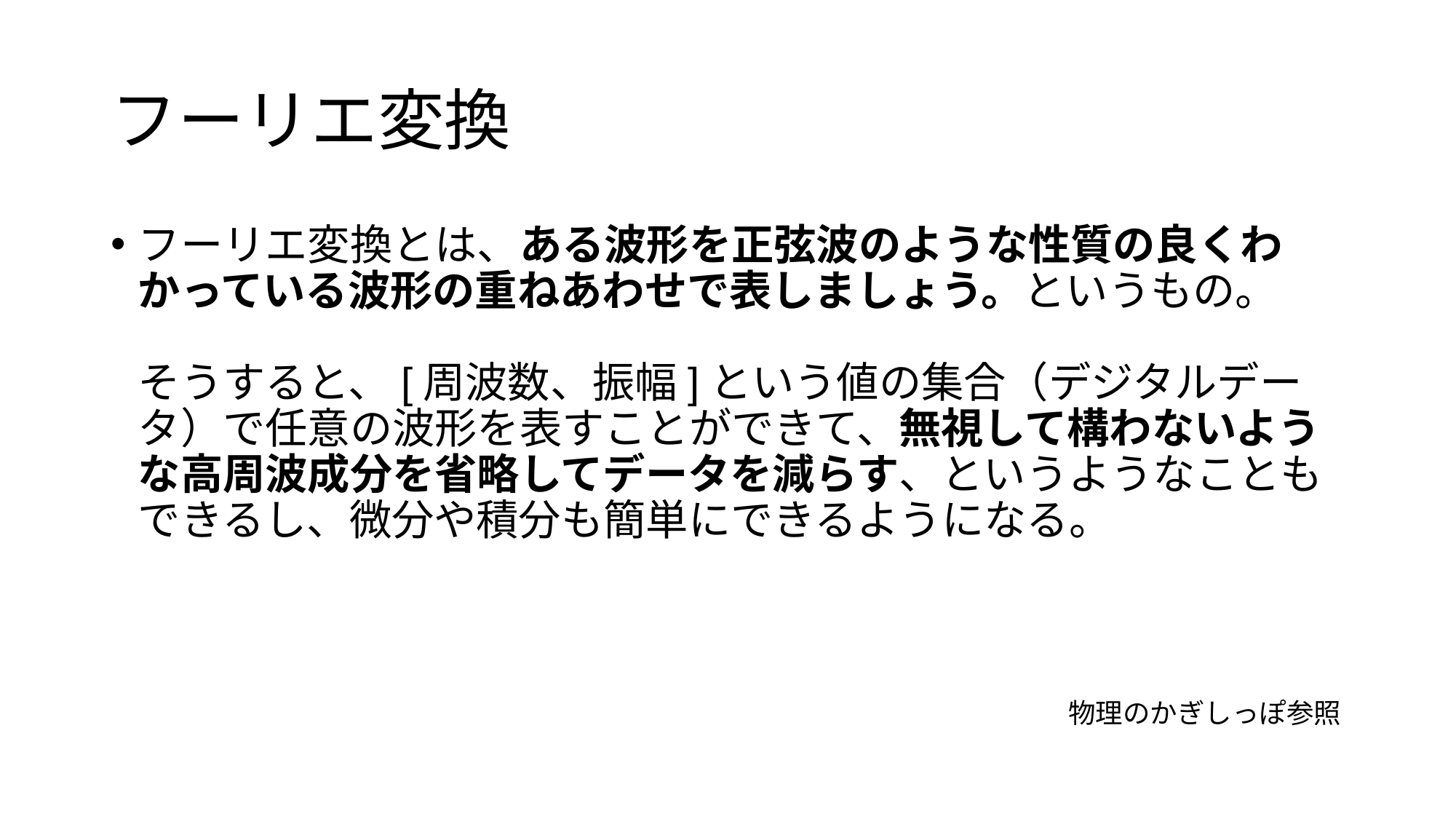

# フーリエ変換
フーリエ変換とは、ある波形を正弦波のような性質の良くわかっている波形の重ねあわせで表しましょう。というもの。
そうすると、[周波数、振幅]という値の集合（デジタルデータ）で任意の波形を表すことができて、無視して構わないような高周波成分を省略してデータを減らす、というようなこともできるし、微分や積分も簡単にできるようになる。
物理のかぎしっぽ参照